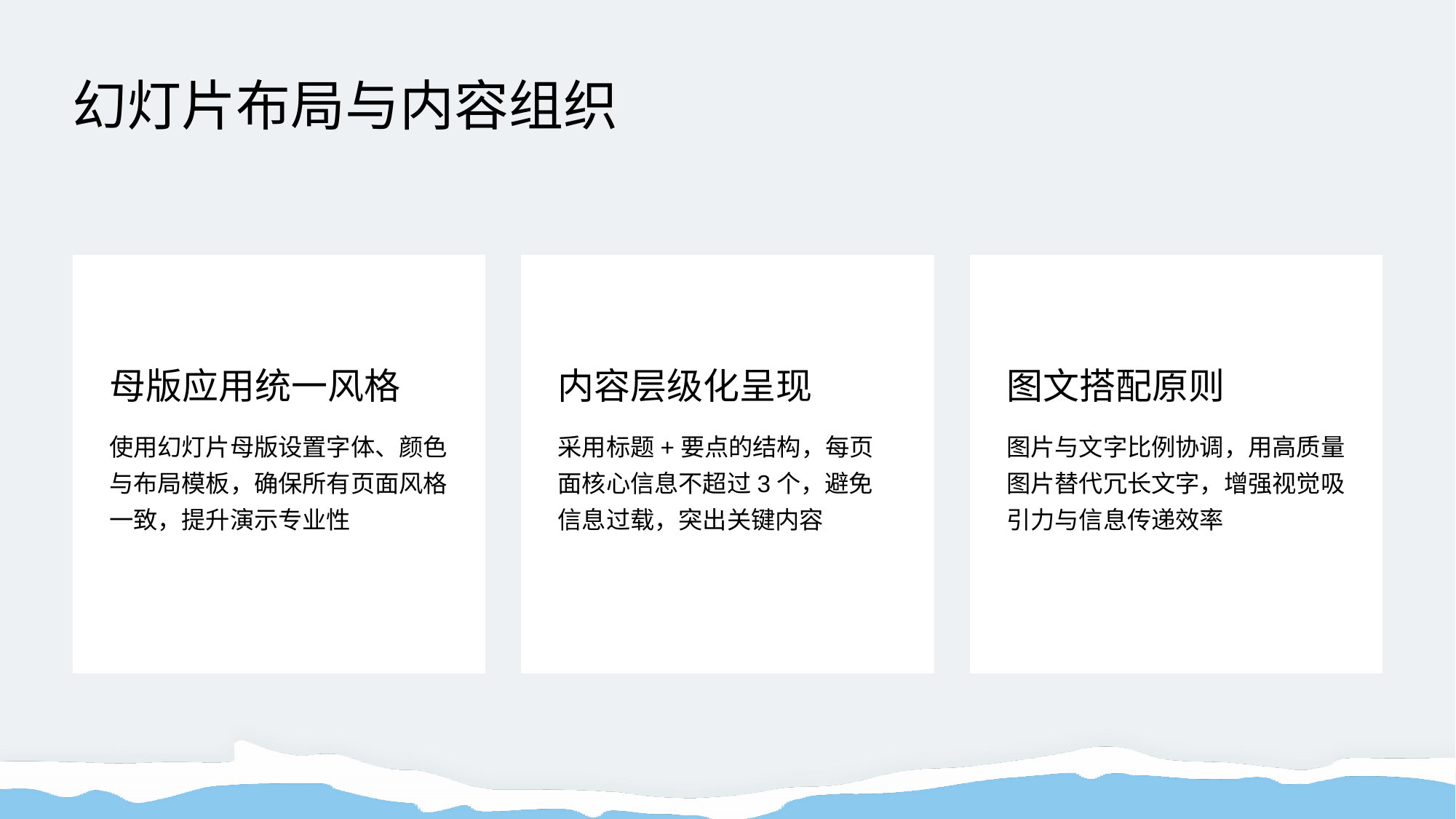

幻灯片布局与内容组织

母版应用统一风格
内容层级化呈现
图文搭配原则
使用幻灯片母版设置字体、颜色与布局模板，确保所有页面风格一致，提升演示专业性
采用标题+要点的结构，每页面核心信息不超过3个，避免信息过载，突出关键内容
图片与文字比例协调，用高质量图片替代冗长文字，增强视觉吸引力与信息传递效率